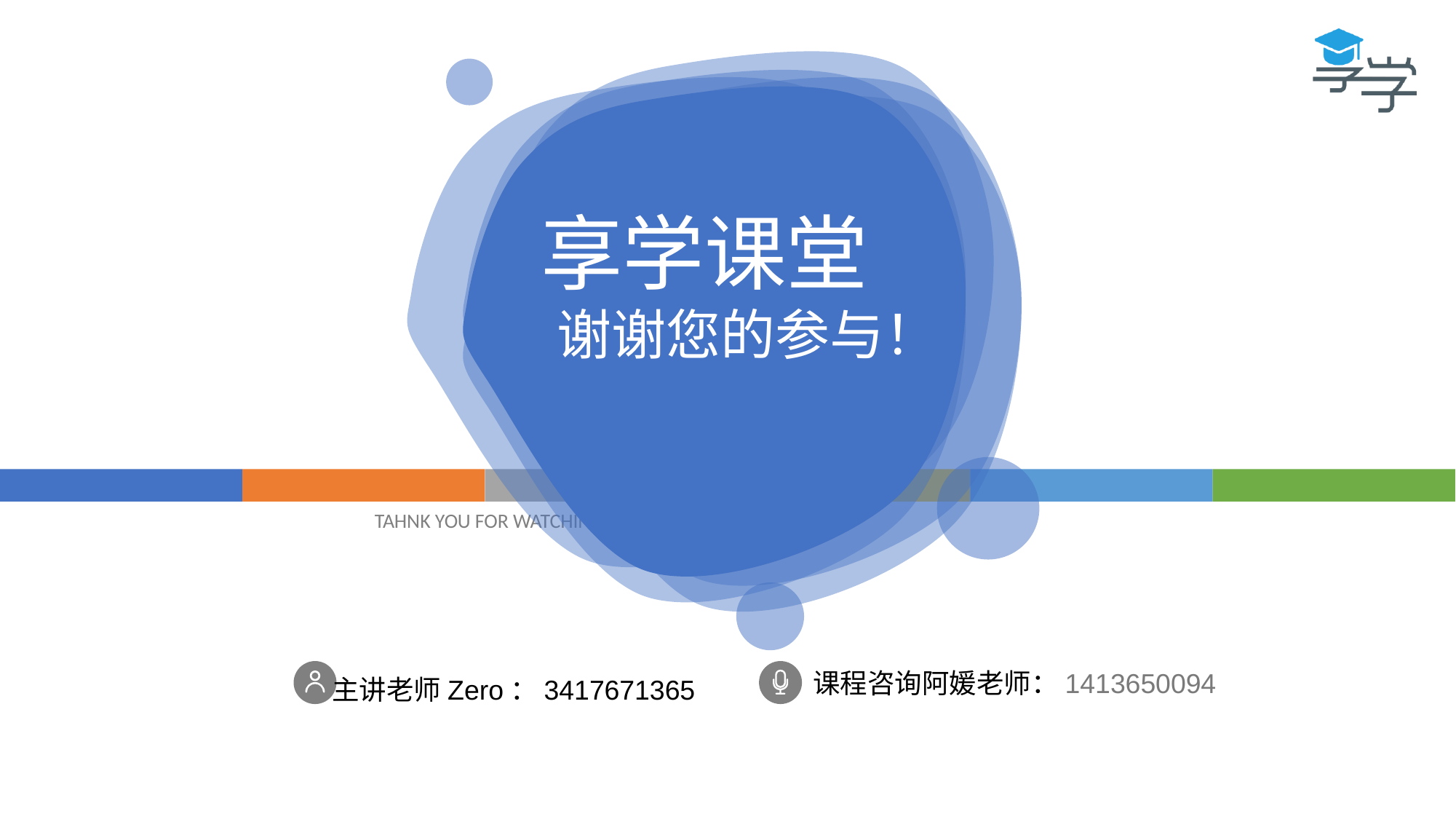

享学课堂
   谢谢您的参与！

TAHNK YOU FOR WATCHING
主讲老师Zero：3417671365

课程咨询阿媛老师：1413650094